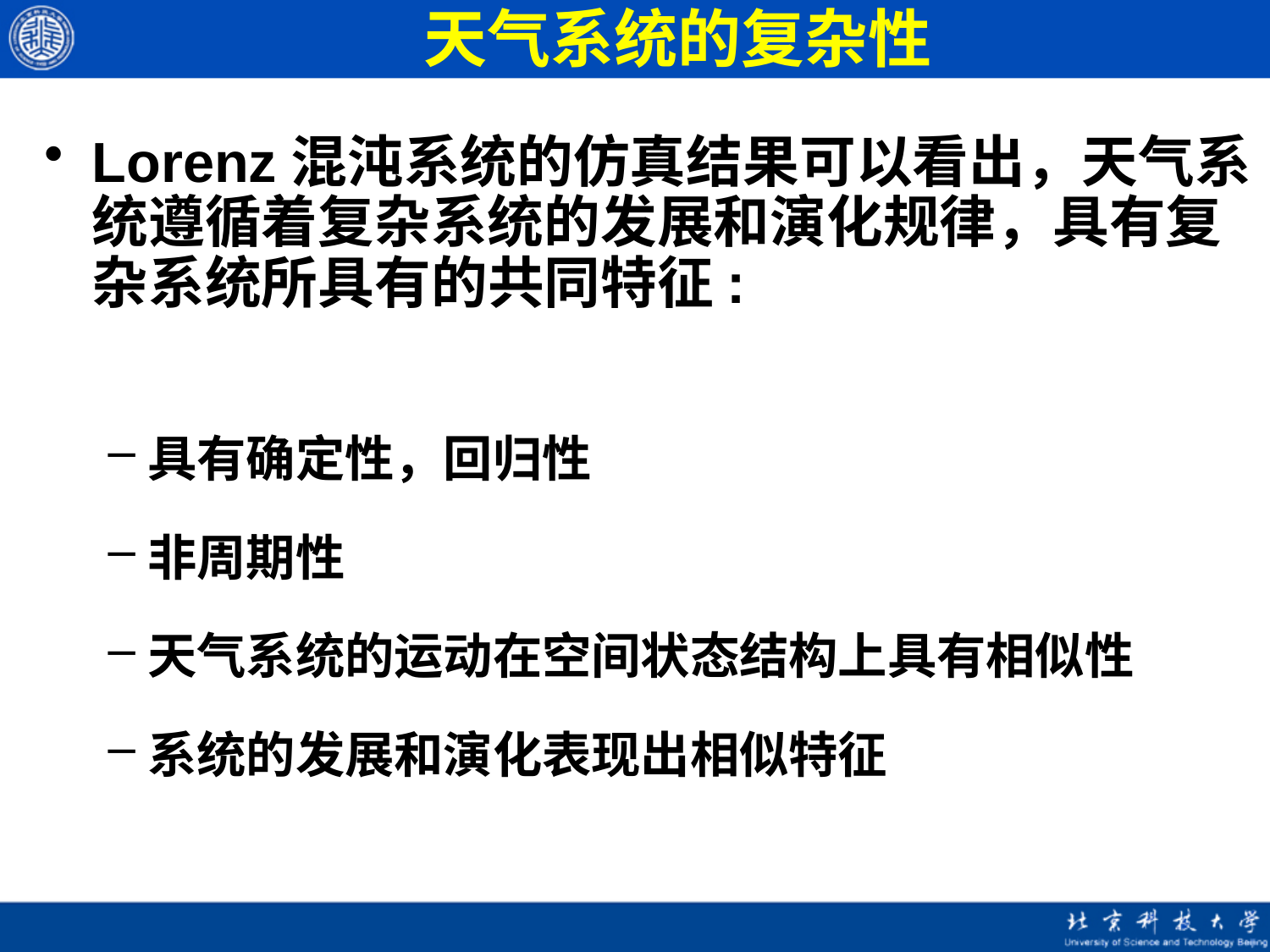

# 天气系统的复杂性
Lorenz混沌系统的仿真结果可以看出，天气系统遵循着复杂系统的发展和演化规律，具有复杂系统所具有的共同特征:

具有确定性，回归性
非周期性
天气系统的运动在空间状态结构上具有相似性
系统的发展和演化表现出相似特征